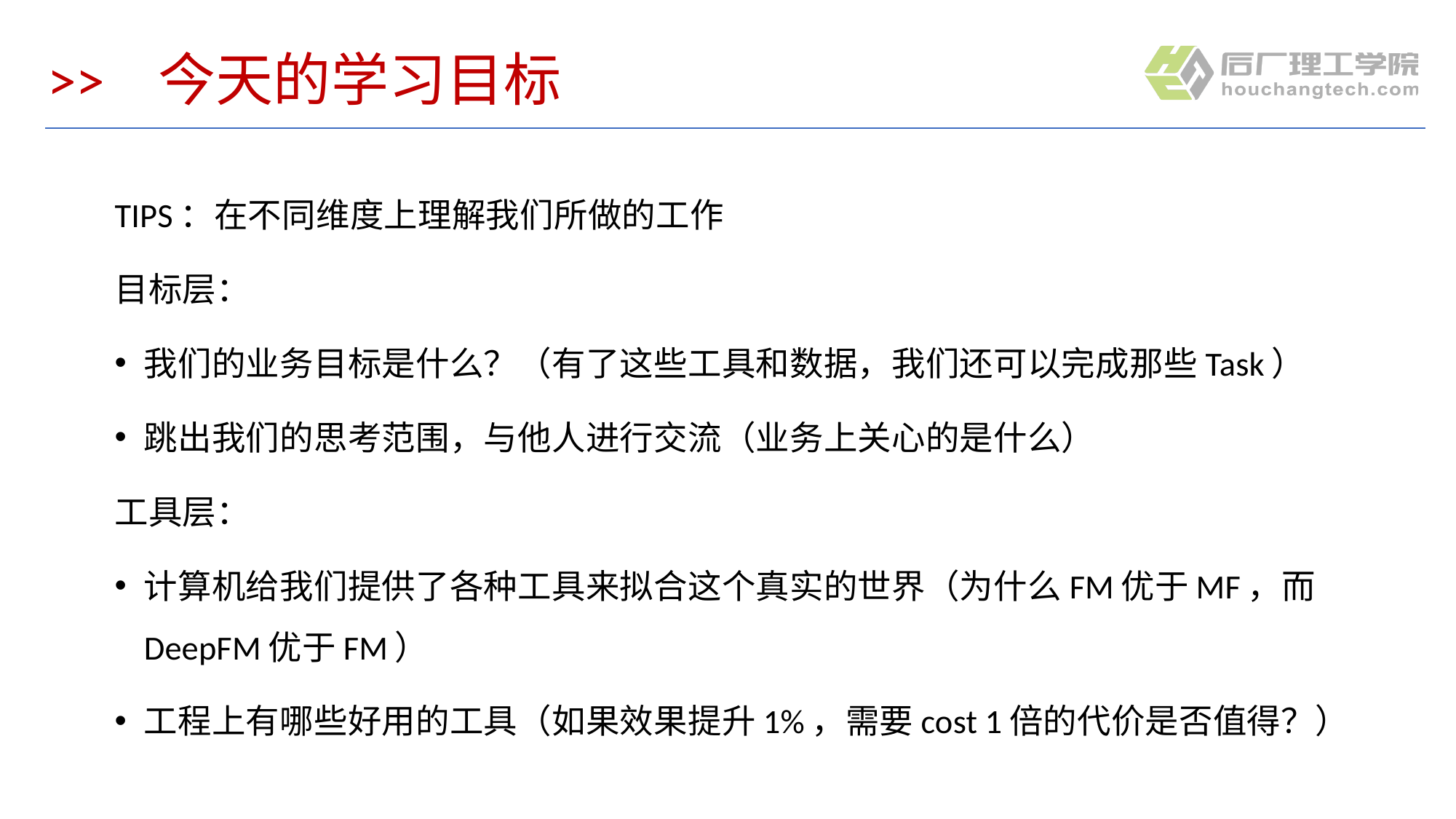

# >>   今天的学习目标
TIPS：在不同维度上理解我们所做的工作
目标层：
我们的业务目标是什么？（有了这些工具和数据，我们还可以完成那些Task）
跳出我们的思考范围，与他人进行交流（业务上关心的是什么）
工具层：
计算机给我们提供了各种工具来拟合这个真实的世界（为什么FM优于MF，而DeepFM优于FM）
工程上有哪些好用的工具（如果效果提升1%，需要cost 1倍的代价是否值得？）